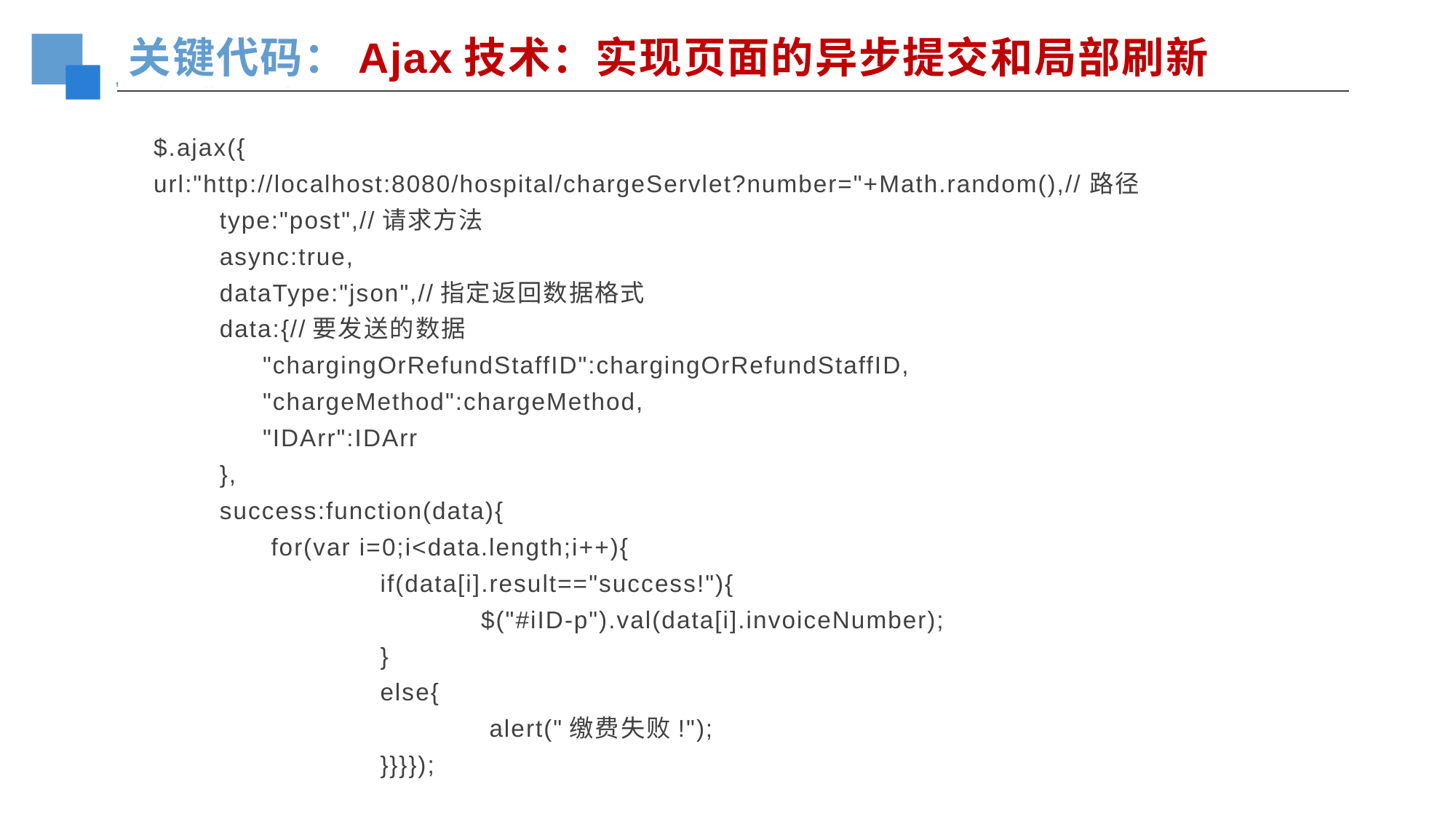

关键代码：Ajax技术：实现页面的异步提交和局部刷新
$.ajax({
url:"http://localhost:8080/hospital/chargeServlet?number="+Math.random(),//路径
        type:"post",//请求方法
        async:true,
        dataType:"json",//指定返回数据格式
        data:{//要发送的数据
        	"chargingOrRefundStaffID":chargingOrRefundStaffID,
        	"chargeMethod":chargeMethod,
        	"IDArr":IDArr
        },
        success:function(data){
        	 for(var i=0;i<data.length;i++){
        		 if(data[i].result=="success!"){
        			$("#iID-p").val(data[i].invoiceNumber);
        		 }
        		 else{
        			 alert("缴费失败!");
        		 }}}});